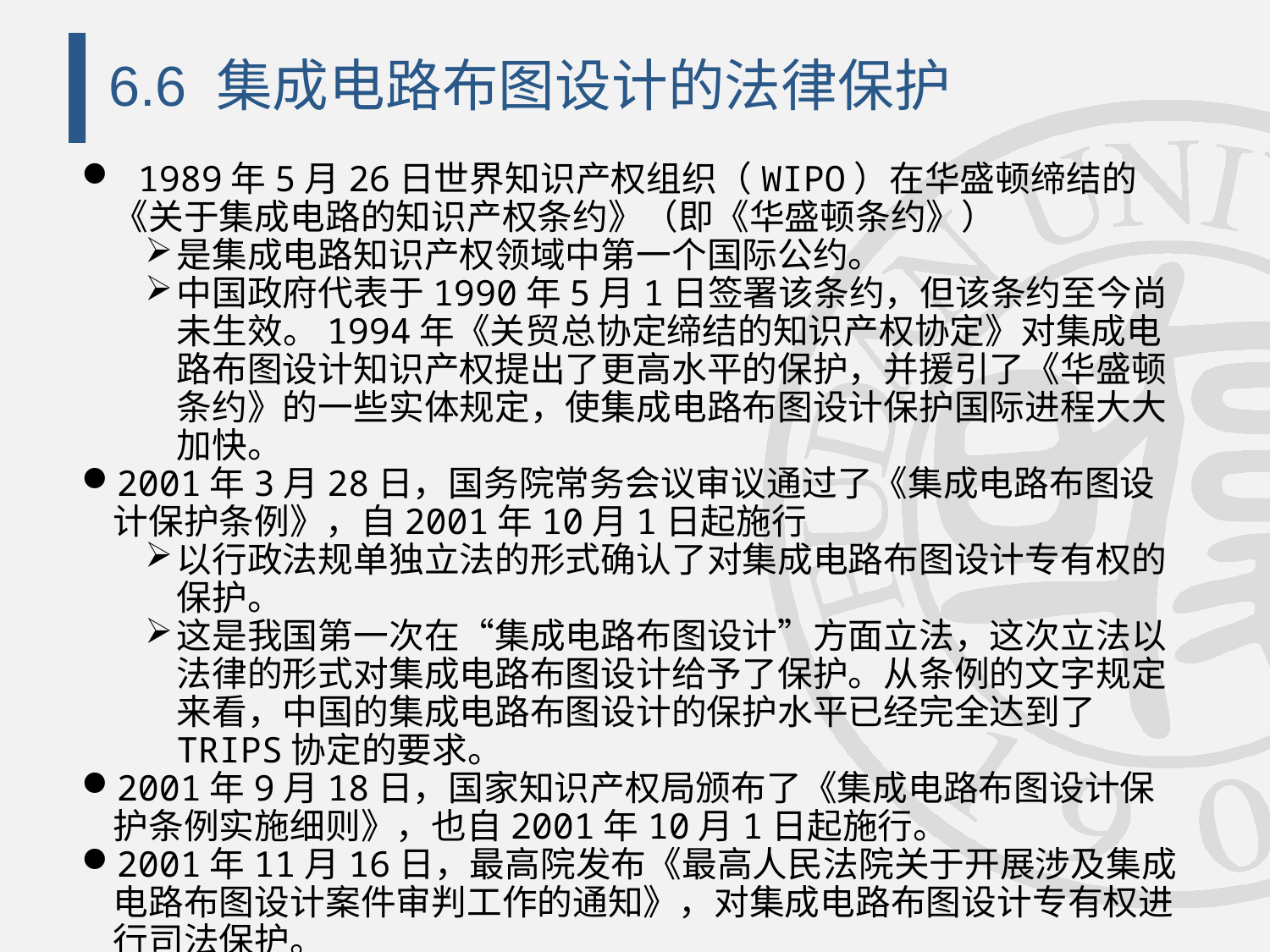

# 6.6 集成电路布图设计的法律保护
 1989年5月26日世界知识产权组织（WIPO）在华盛顿缔结的《关于集成电路的知识产权条约》（即《华盛顿条约》）
是集成电路知识产权领域中第一个国际公约。
中国政府代表于1990年5月1日签署该条约，但该条约至今尚未生效。1994年《关贸总协定缔结的知识产权协定》对集成电路布图设计知识产权提出了更高水平的保护，并援引了《华盛顿条约》的一些实体规定，使集成电路布图设计保护国际进程大大加快。
2001年3月28日，国务院常务会议审议通过了《集成电路布图设计保护条例》，自2001年10月1日起施行
以行政法规单独立法的形式确认了对集成电路布图设计专有权的保护。
这是我国第一次在“集成电路布图设计”方面立法，这次立法以法律的形式对集成电路布图设计给予了保护。从条例的文字规定来看，中国的集成电路布图设计的保护水平已经完全达到了TRIPS协定的要求。
2001年9月18日，国家知识产权局颁布了《集成电路布图设计保护条例实施细则》，也自2001年10月1日起施行。
2001年11月16日，最高院发布《最高人民法院关于开展涉及集成电路布图设计案件审判工作的通知》，对集成电路布图设计专有权进行司法保护。